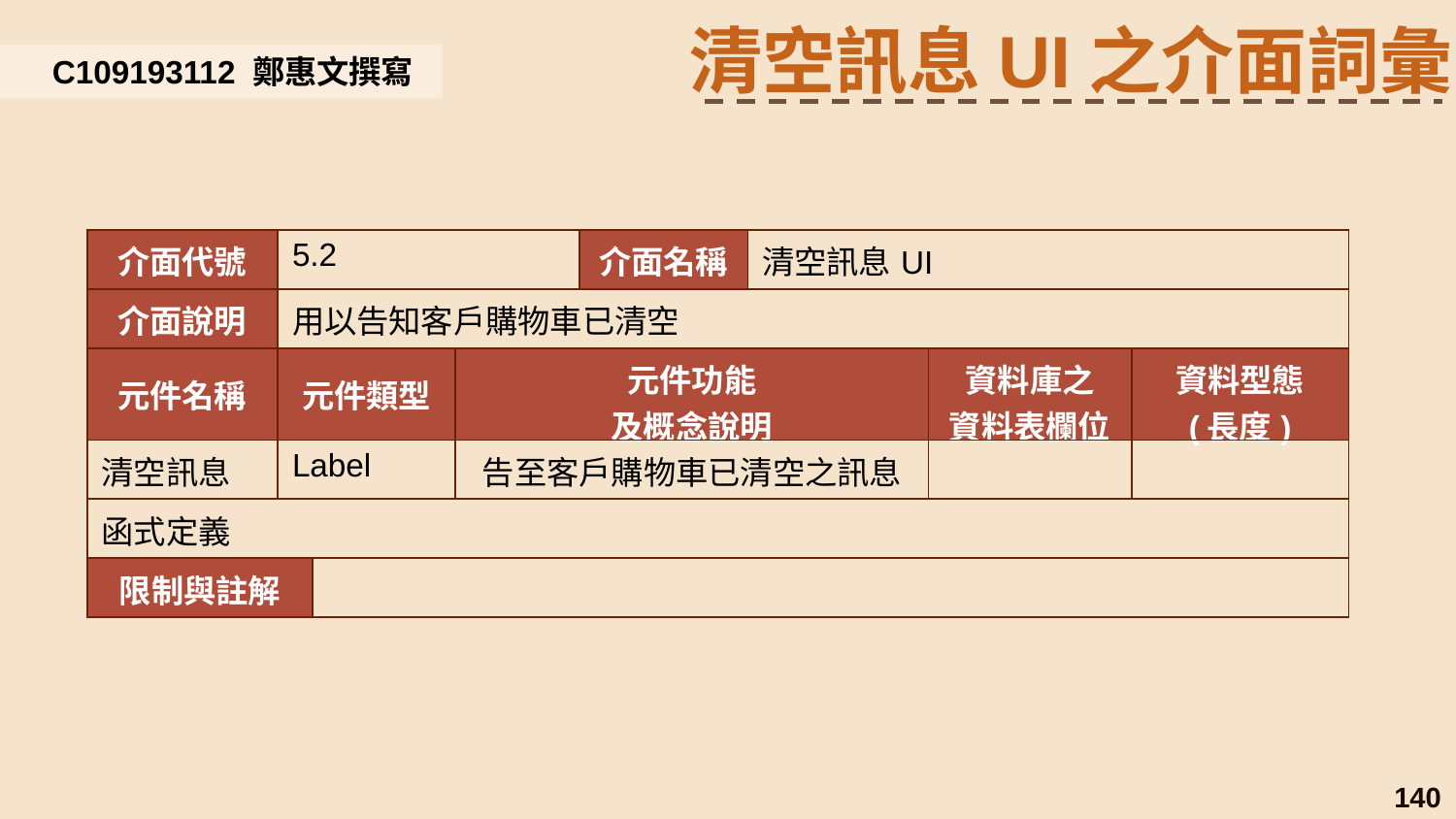

清空訊息UI之介面詞彙

C109193112 鄭惠文撰寫

| 介面代號 | 5.2 | 5.2 | 介面名稱 | 介面名稱 | 清空訊息UI |  |  |
| --- | --- | --- | --- | --- | --- | --- | --- |
| 介面說明 | 用以告知客戶購物車已清空 | 用以告知客戶購物車已清空 |  |  |  |  |  |
| 元件名稱 | 元件類型 | 元件類型 | 元件功能 及概念說明 |  |  | 資料庫之 資料表欄位 | 資料型態 (長度) |
| 清空訊息 | Label | Label | 告至客戶購物車已清空之訊息 |  |  |  |  |
| 函式定義 |  |  |  |  |  |  |  |
| 限制與註解 |  |  |  |  |  |  |  |
140